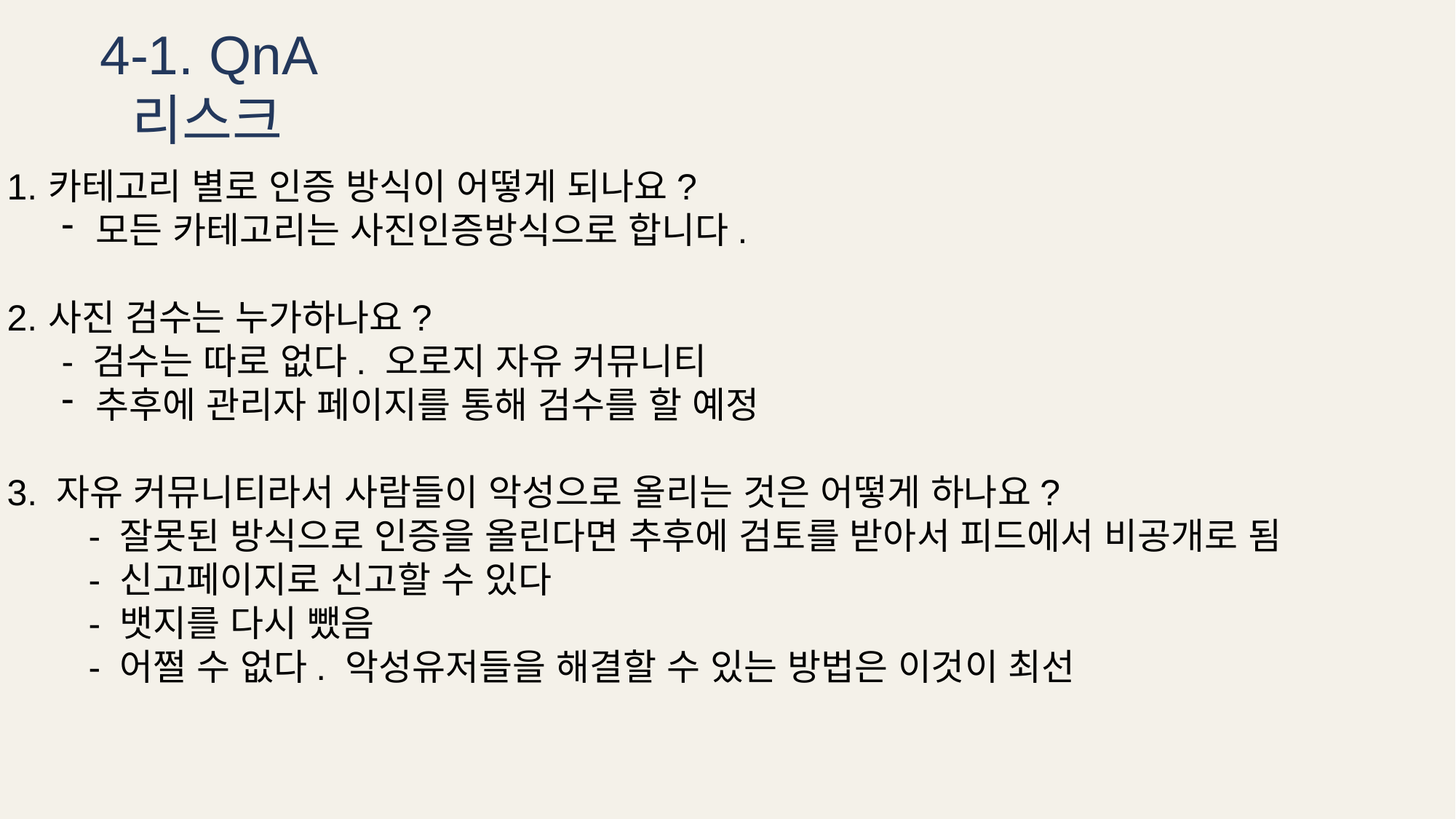

4-1. QnA 리스크
카테고리 별로 인증 방식이 어떻게 되나요?
모든 카테고리는 사진인증방식으로 합니다.

사진 검수는 누가하나요?
- 검수는 따로 없다. 오로지 자유 커뮤니티
추후에 관리자 페이지를 통해 검수를 할 예정

3. 자유 커뮤니티라서 사람들이 악성으로 올리는 것은 어떻게 하나요?
        - 잘못된 방식으로 인증을 올린다면 추후에 검토를 받아서 피드에서 비공개로 됨
        - 신고페이지로 신고할 수 있다
        - 뱃지를 다시 뺐음
        - 어쩔 수 없다. 악성유저들을 해결할 수 있는 방법은 이것이 최선